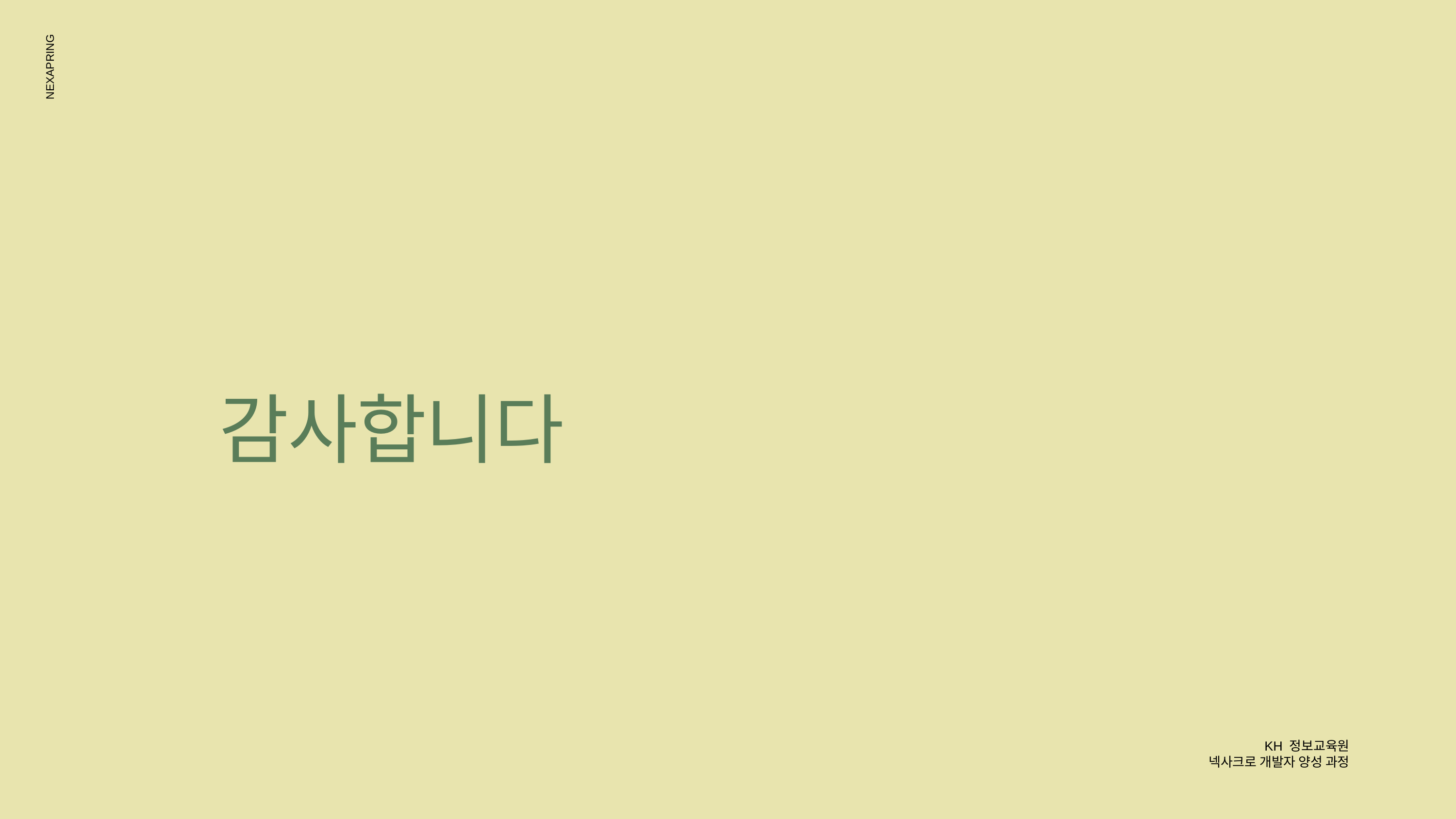

NEXAPRING
감사합니다
KH 정보교육원
넥사크로 개발자 양성 과정